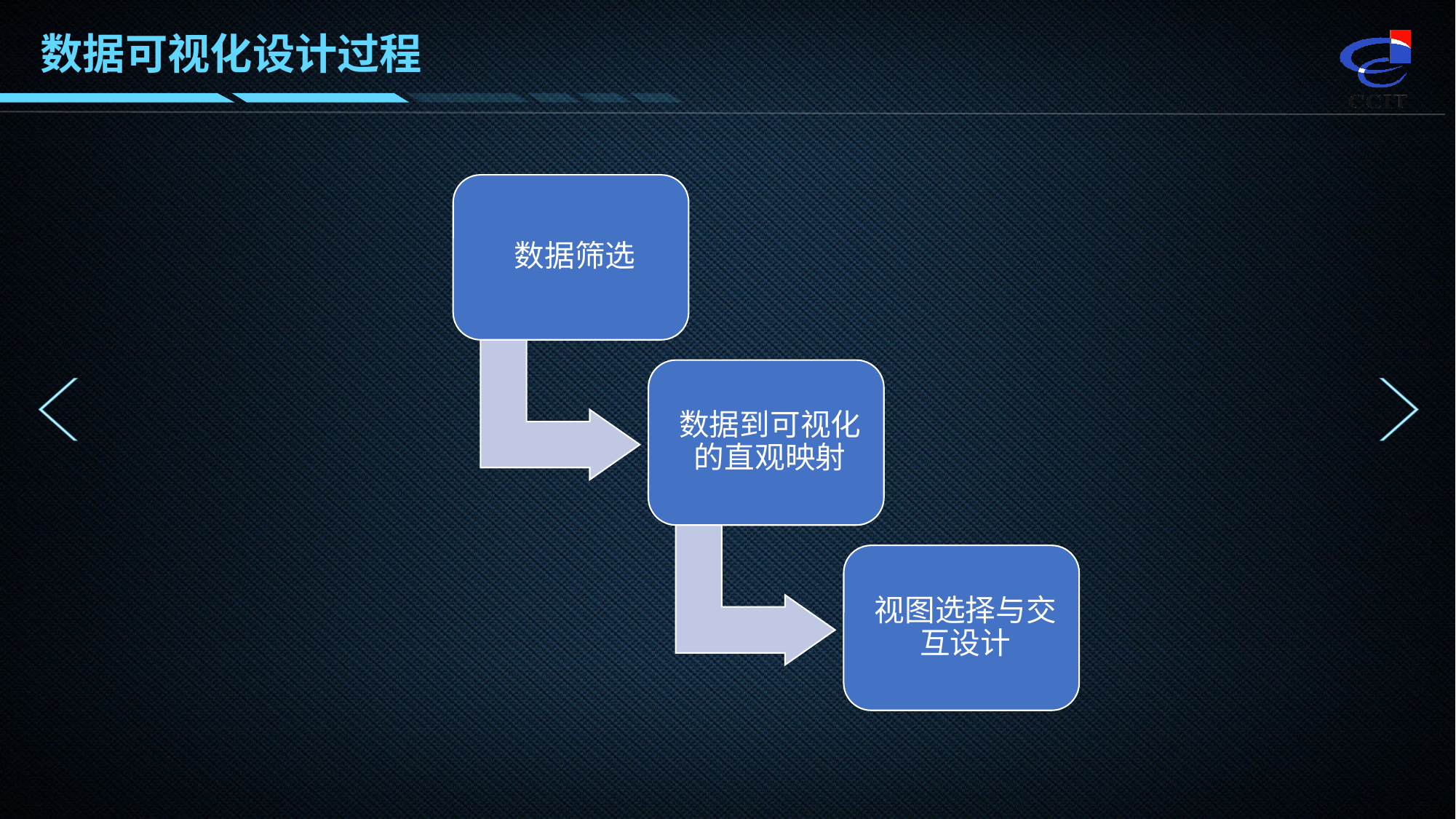

数据可视化设计过程
数据筛选
数据到可视化的直观映射
视图选择与交互设计